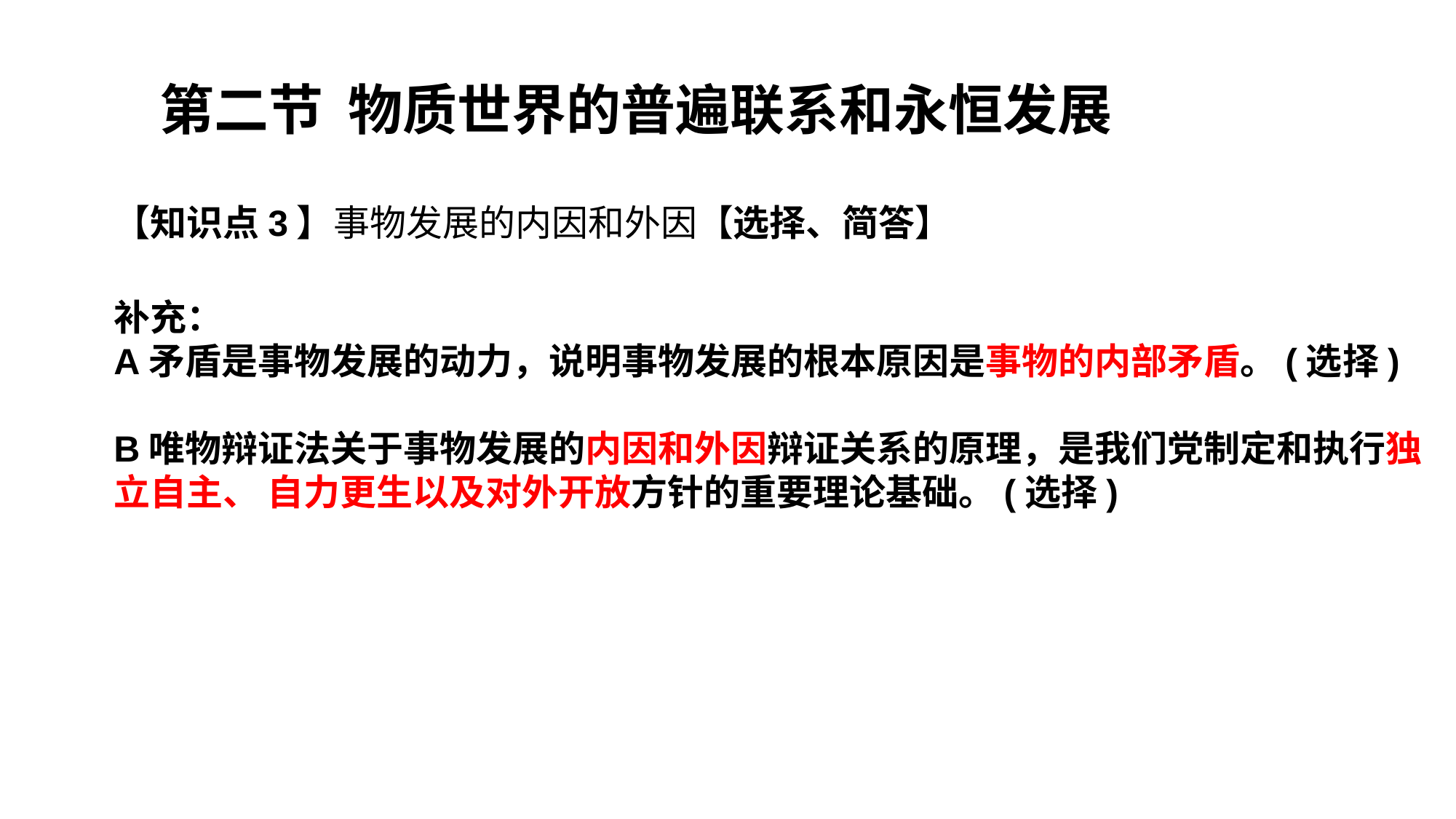

第一章
第二节  物质世界的普遍联系和永恒发展
【知识点3】事物发展的内因和外因【选择、简答】

补充：
A矛盾是事物发展的动力，说明事物发展的根本原因是事物的内部矛盾。(选择)

B唯物辩证法关于事物发展的内因和外因辩证关系的原理，是我们党制定和执行独立自主、 自力更生以及对外开放方针的重要理论基础。(选择)